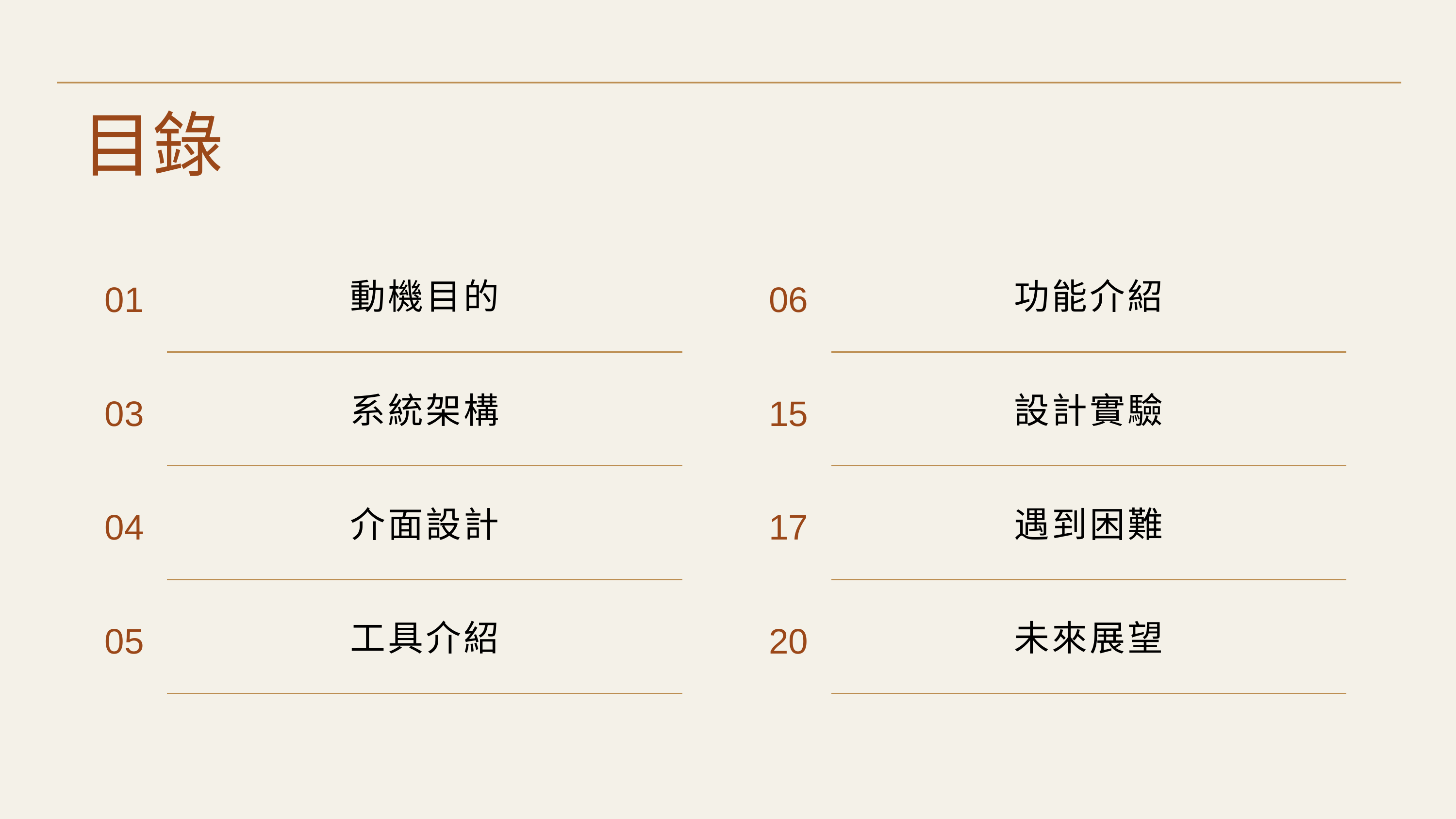

目錄
| 01 | 動機目的 |
| --- | --- |
| 03 | 系統架構 |
| 04 | 介面設計 |
| 05 | 工具介紹 |
| 06 | 功能介紹 |
| --- | --- |
| 15 | 設計實驗 |
| 17 | 遇到困難 |
| 20 | 未來展望 |